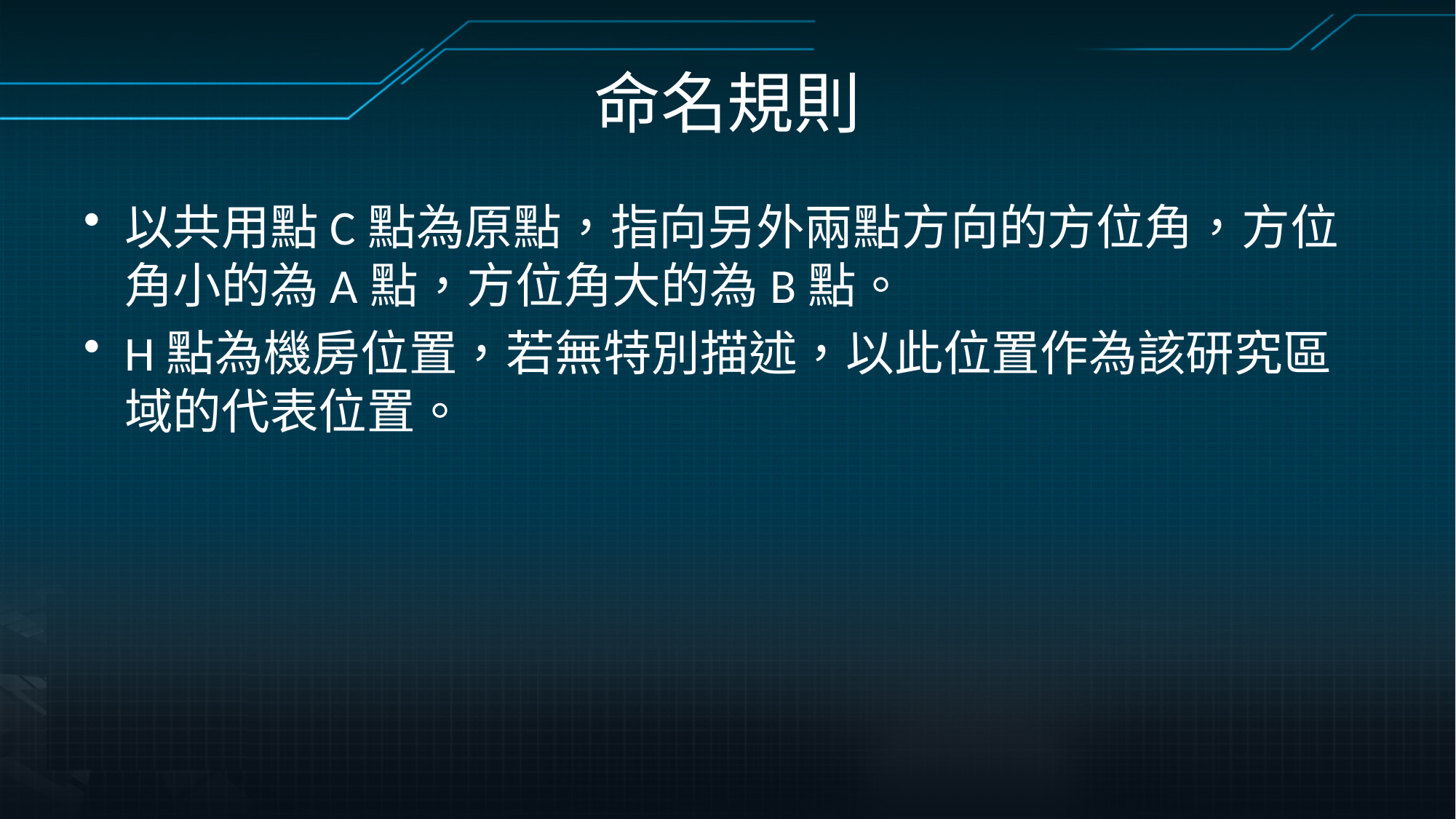

# 命名規則
以共用點C點為原點，指向另外兩點方向的方位角，方位角小的為A點，方位角大的為B點。
H點為機房位置，若無特別描述，以此位置作為該研究區域的代表位置。